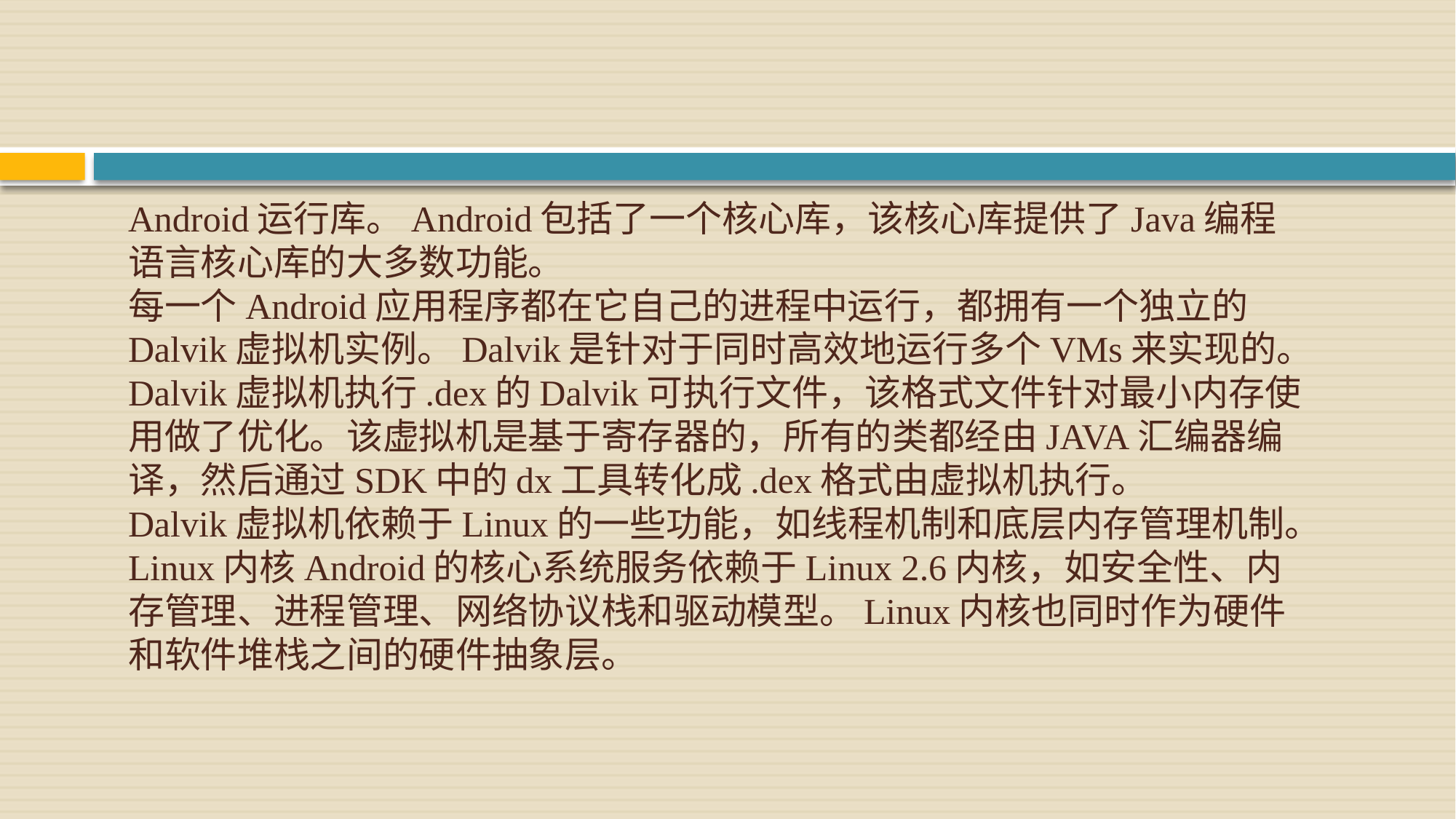

# Android运行库。Android包括了一个核心库，该核心库提供了Java编程语言核心库的大多数功能。
每一个Android应用程序都在它自己的进程中运行，都拥有一个独立的Dalvik虚拟机实例。Dalvik是针对于同时高效地运行多个VMs来实现的。Dalvik虚拟机执行.dex的Dalvik可执行文件，该格式文件针对最小内存使用做了优化。该虚拟机是基于寄存器的，所有的类都经由JAVA汇编器编译，然后通过SDK中的dx工具转化成.dex格式由虚拟机执行。
Dalvik虚拟机依赖于Linux的一些功能，如线程机制和底层内存管理机制。
Linux内核Android的核心系统服务依赖于Linux 2.6内核，如安全性、内存管理、进程管理、网络协议栈和驱动模型。Linux内核也同时作为硬件和软件堆栈之间的硬件抽象层。